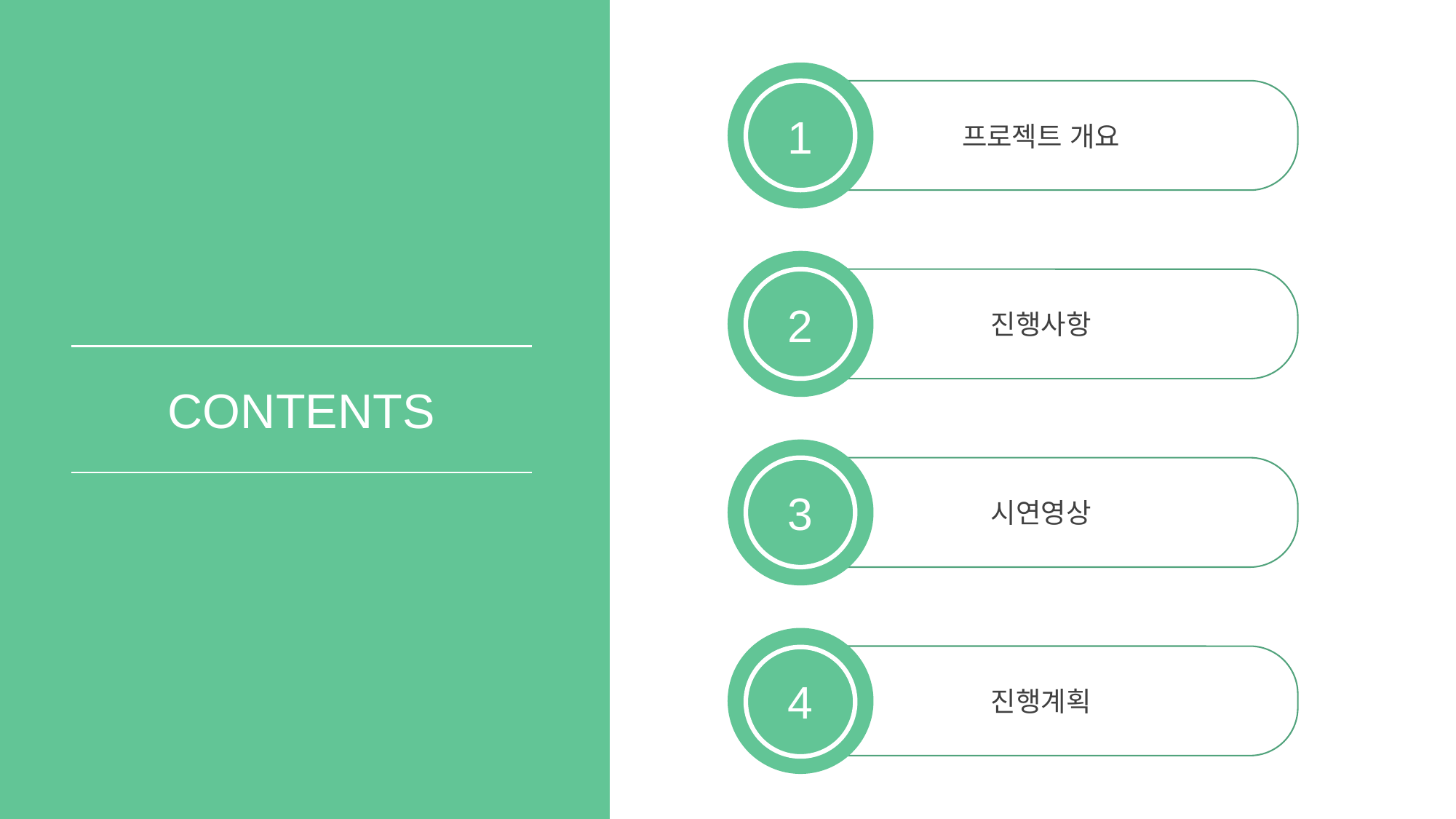

1
프로젝트 개요

2
진행사항

CONTENTS
3
시연영상

4
진행계획